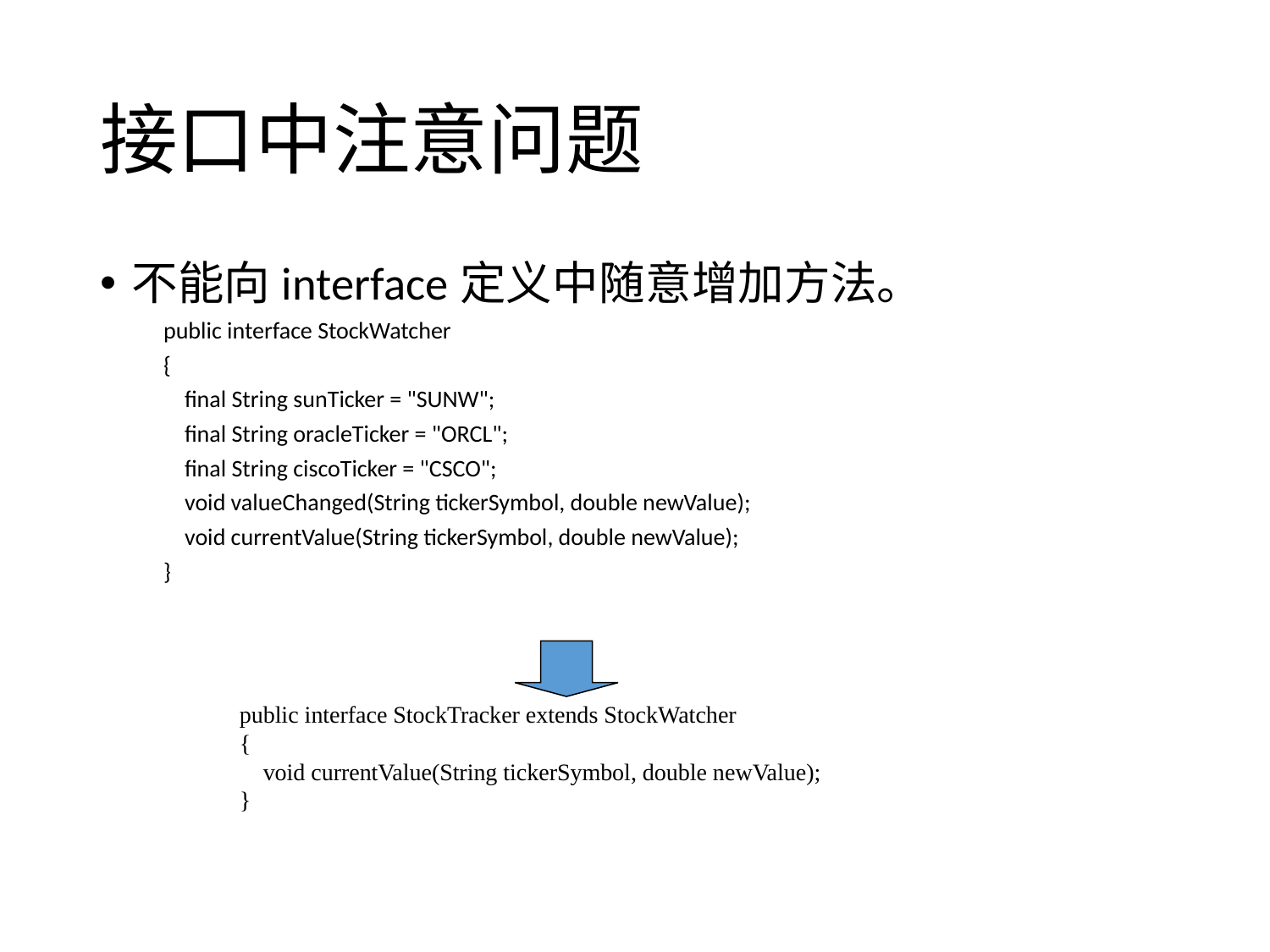

# 接口中注意问题
不能向interface定义中随意增加方法。
public interface StockWatcher
{
    final String sunTicker = "SUNW";
    final String oracleTicker = "ORCL";
    final String ciscoTicker = "CSCO";
    void valueChanged(String tickerSymbol, double newValue);
    void currentValue(String tickerSymbol, double newValue);
}

public interface StockTracker extends StockWatcher
{
    void currentValue(String tickerSymbol, double newValue);
}